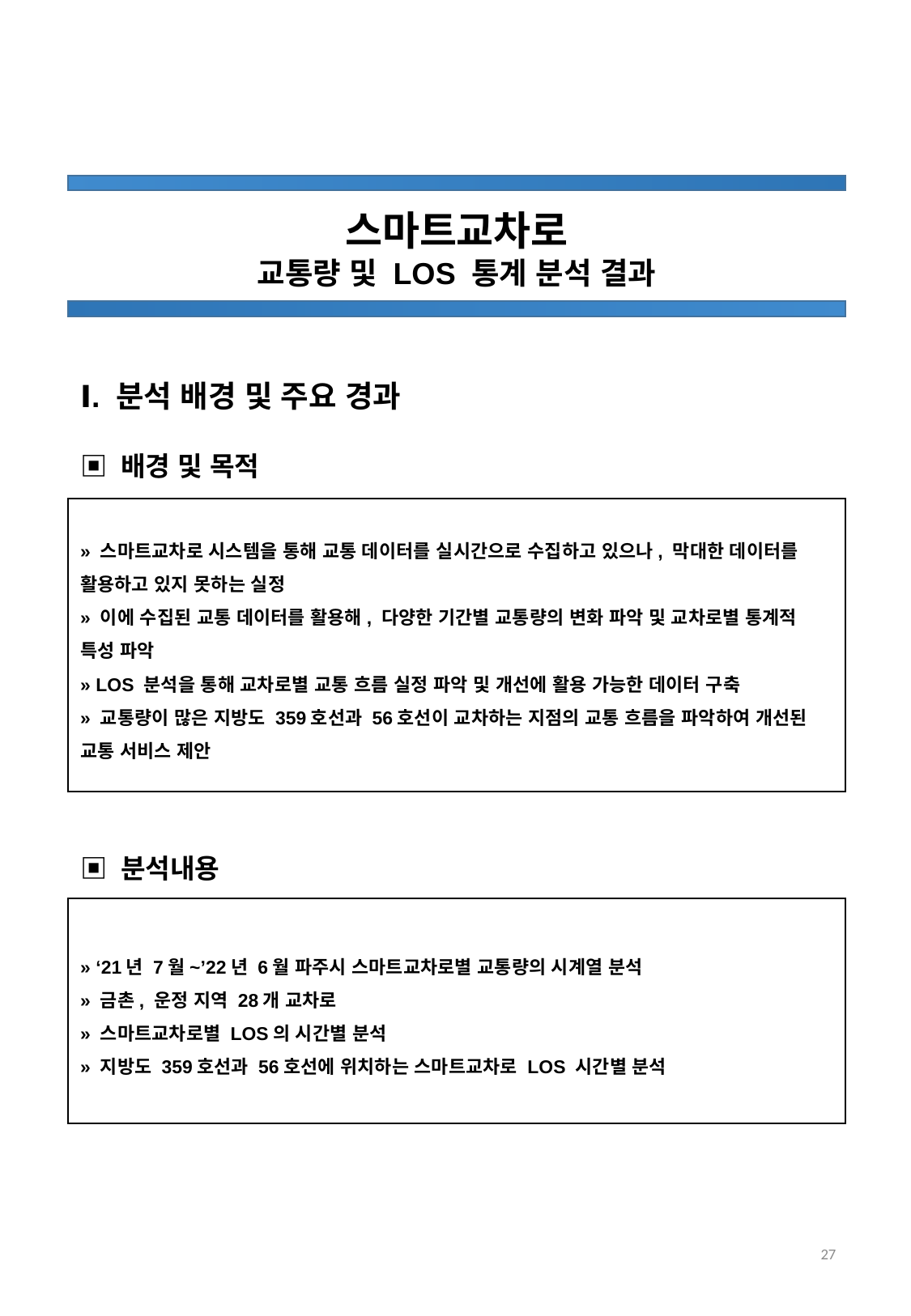

스마트교차로
교통량 및 LOS 통계 분석 결과

Ⅰ. 분석 배경 및 주요 경과

▣ 배경 및 목적
» 스마트교차로 시스템을 통해 교통 데이터를 실시간으로 수집하고 있으나, 막대한 데이터를 활용하고 있지 못하는 실정
» 이에 수집된 교통 데이터를 활용해, 다양한 기간별 교통량의 변화 파악 및 교차로별 통계적 특성 파악
» LOS 분석을 통해 교차로별 교통 흐름 실정 파악 및 개선에 활용 가능한 데이터 구축
» 교통량이 많은 지방도 359호선과 56호선이 교차하는 지점의 교통 흐름을 파악하여 개선된 교통 서비스 제안
▣ 분석내용
» ‘21년 7월~’22년 6월 파주시 스마트교차로별 교통량의 시계열 분석
» 금촌, 운정 지역 28개 교차로
» 스마트교차로별 LOS의 시간별 분석
» 지방도 359호선과 56호선에 위치하는 스마트교차로 LOS 시간별 분석
27